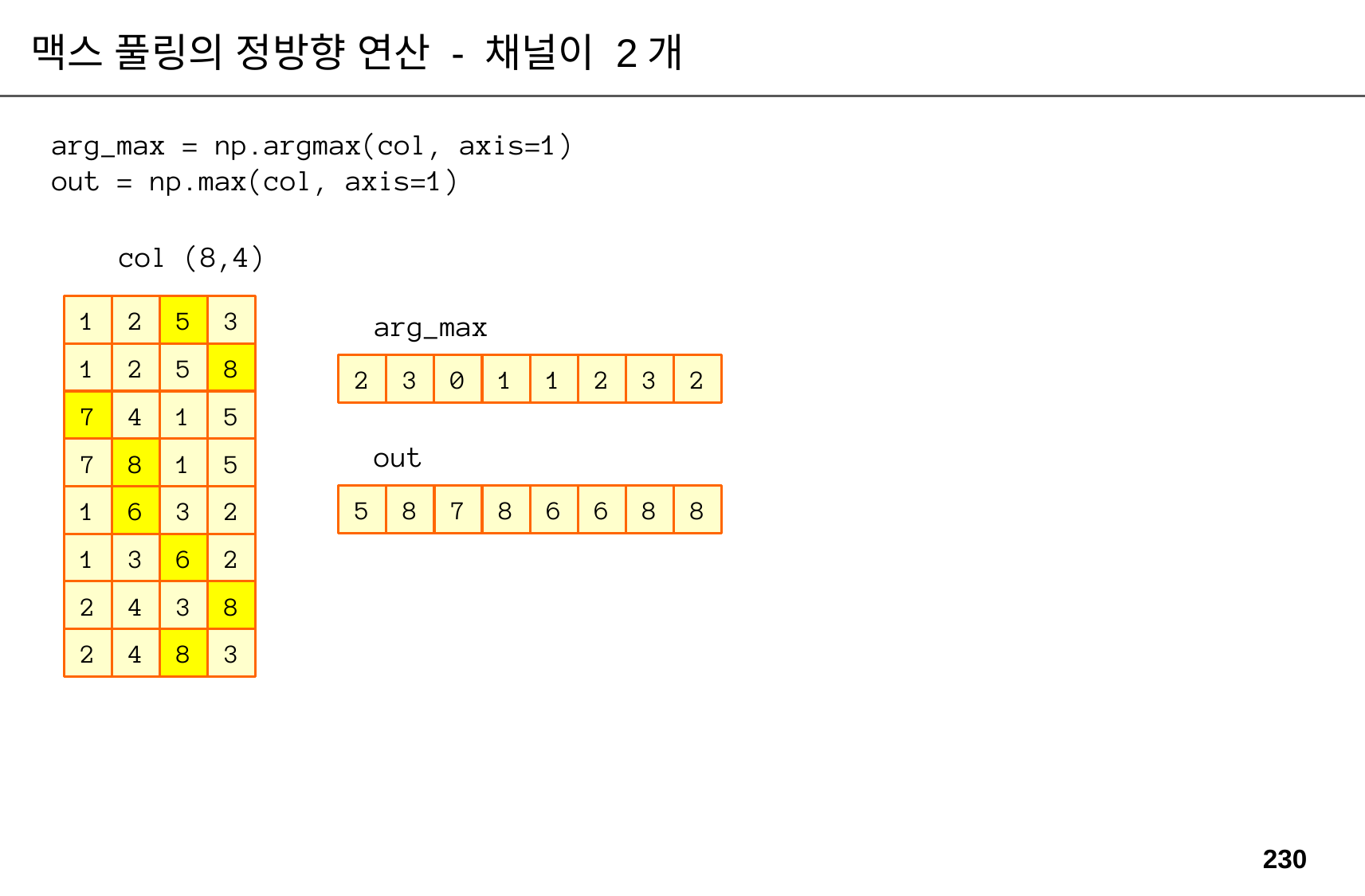

맥스 풀링의 정방향 연산 - 채널이 2개
arg_max = np.argmax(col, axis=1)
out = np.max(col, axis=1)
col (8,4)
3
5
2
1
arg_max
8
5
2
1
2
3
0
1
1
2
3
2
5
1
4
7
out
5
1
8
7
5
8
7
8
6
6
8
8
2
3
6
1
2
6
3
1
8
3
4
2
3
8
4
2